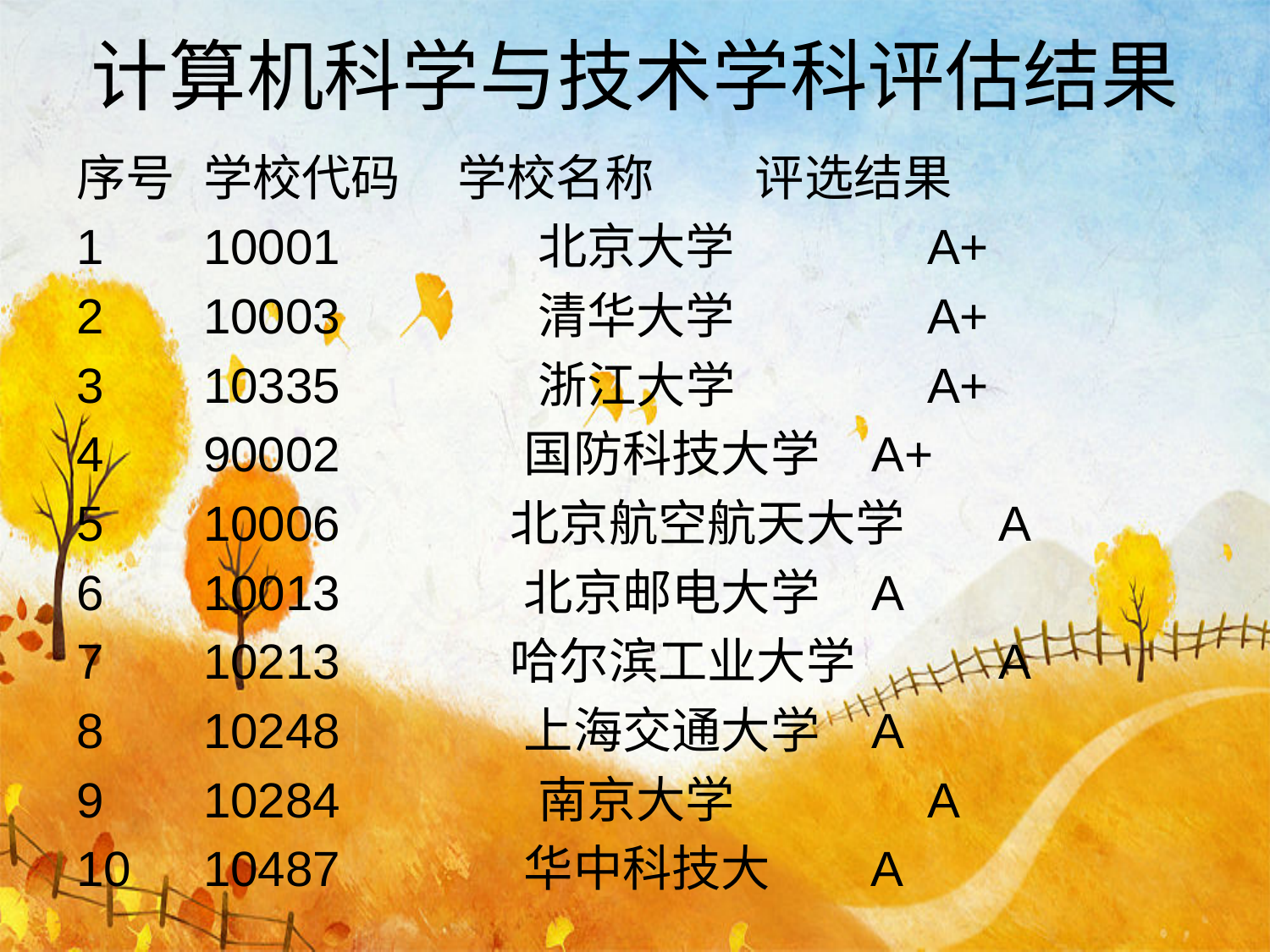

# 计算机科学与技术学科评估结果
序号	学校代码	学校名称	    评选结果
1	10001	     北京大学	       A+
2	10003	     清华大学	       A+
3	10335	     浙江大学	       A+
4	90002	    国防科技大学	  A+
5	10006	   北京航空航天大学	  A
6	10013	    北京邮电大学	  A
7	10213	   哈尔滨工业大学	  A
8	10248	    上海交通大学	  A
9	10284	     南京大学	       A
10	10487	    华中科技大        A